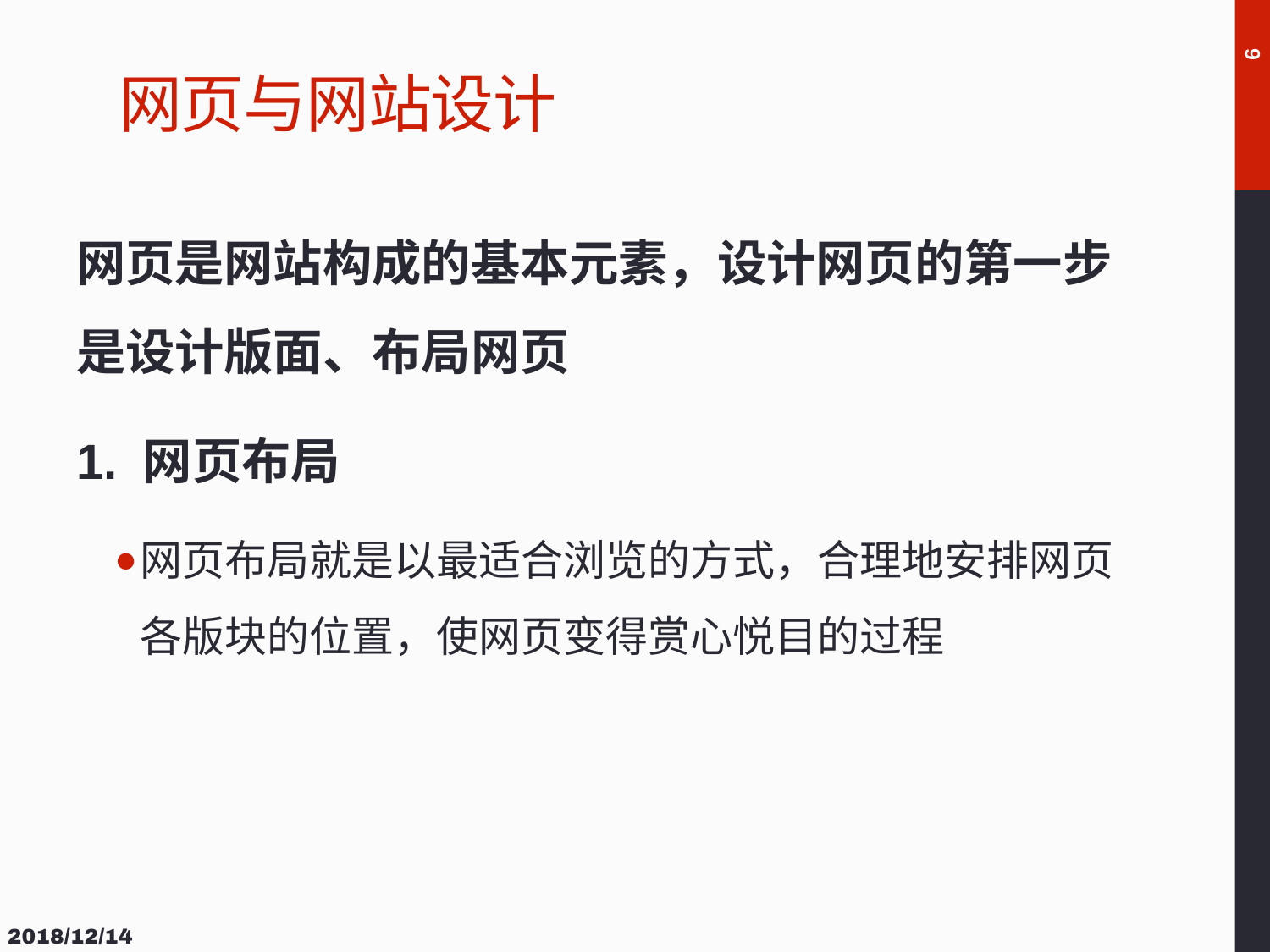

# 网页与网站设计
9
网页是网站构成的基本元素，设计网页的第一步是设计版面、布局网页
1. 网页布局
网页布局就是以最适合浏览的方式，合理地安排网页各版块的位置，使网页变得赏心悦目的过程
2018/12/14